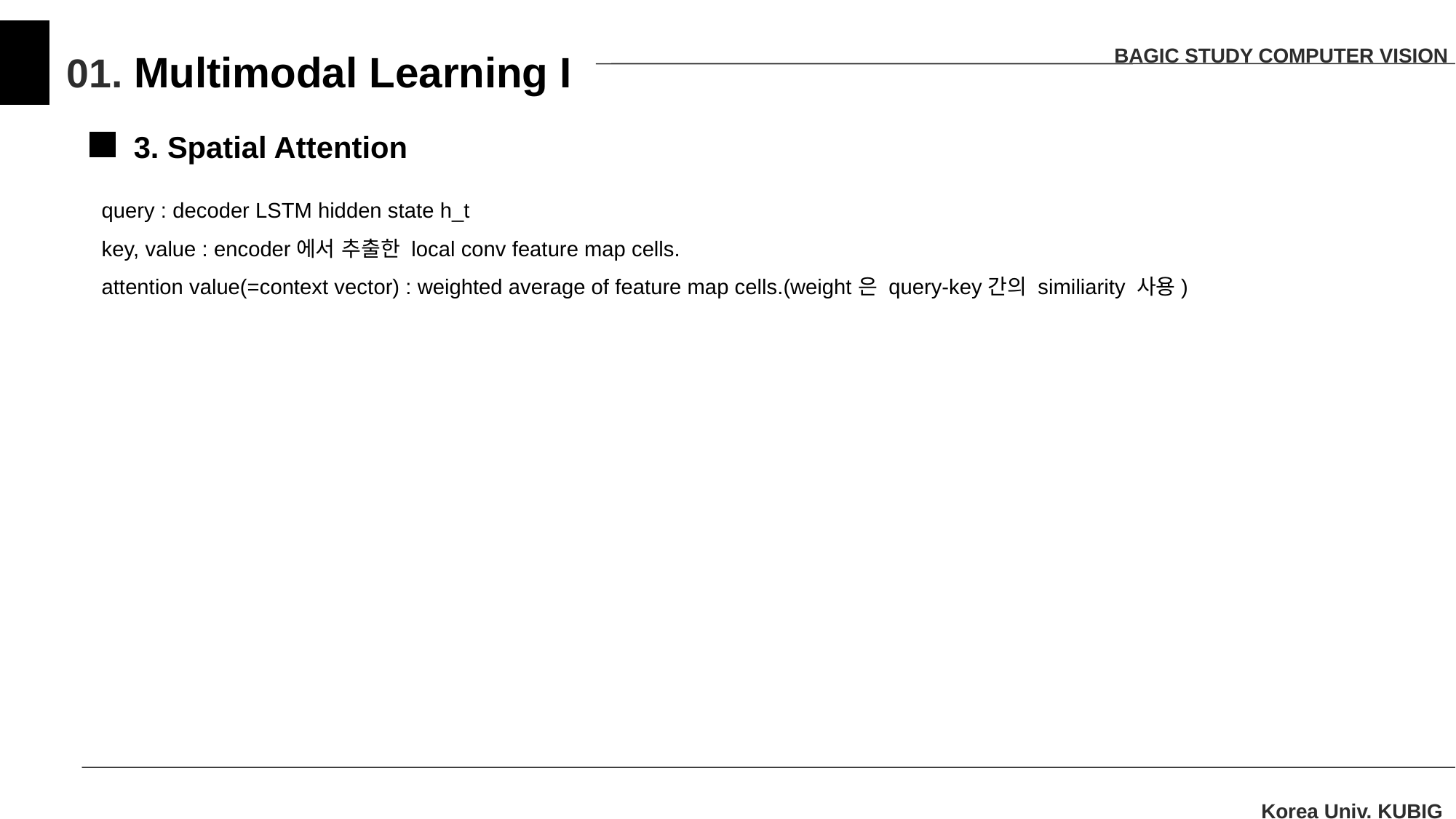

BAGIC STUDY COMPUTER VISION
01. Multimodal Learning I

3. Spatial Attention

query : decoder LSTM hidden state h_t
key, value : encoder에서 추출한 local conv feature map cells.
attention value(=context vector) : weighted average of feature map cells.(weight은 query-key간의 similiarity 사용)

Korea Univ. KUBIG